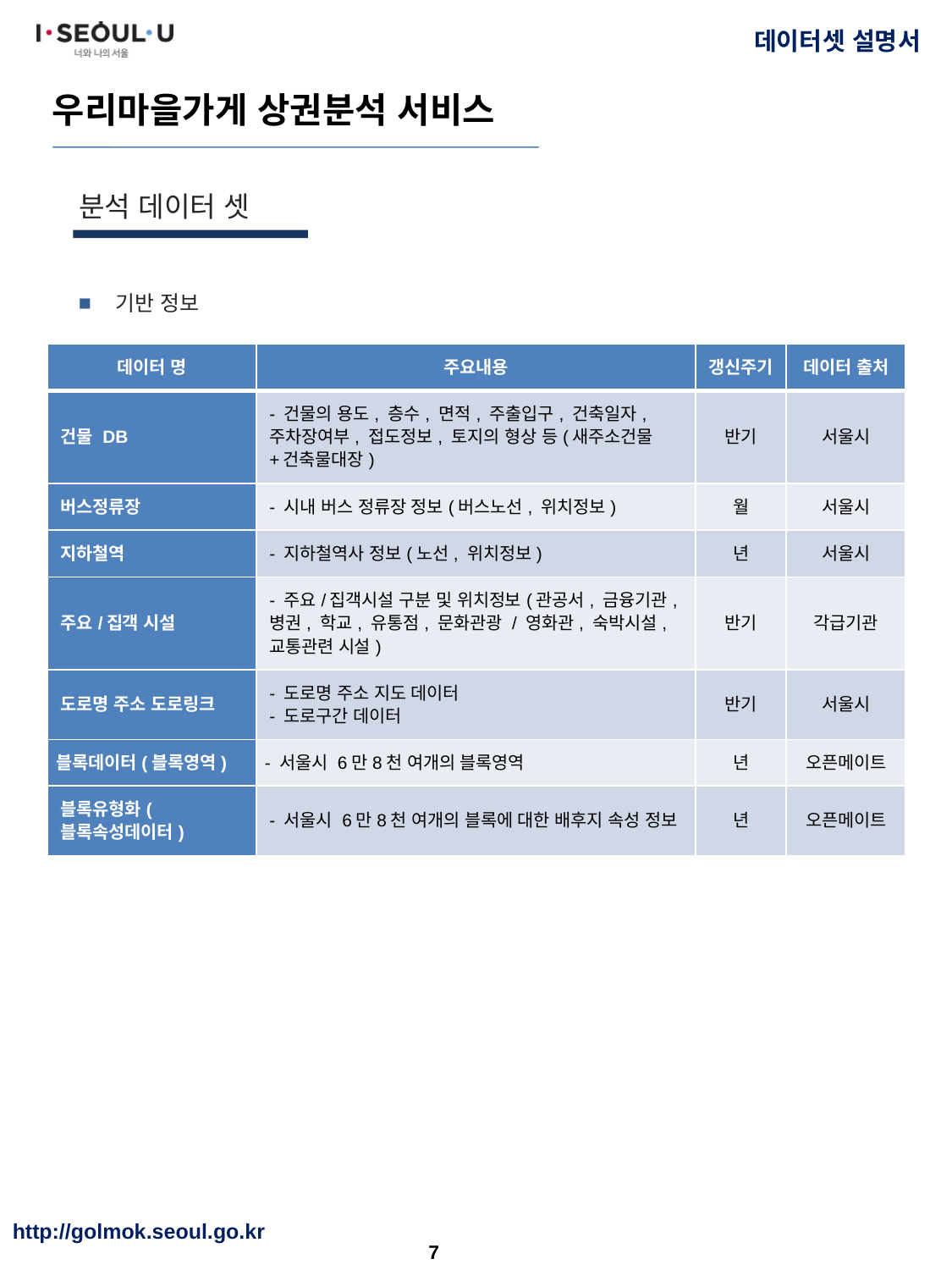

분석 데이터 셋

기반 정보
| 데이터 명 | 주요내용 | 갱신주기 | 데이터 출처 |
| --- | --- | --- | --- |
| 건물 DB | - 건물의 용도, 층수, 면적, 주출입구, 건축일자, 주차장여부, 접도정보, 토지의 형상 등(새주소건물+건축물대장) | 반기 | 서울시 |
| 버스정류장 | - 시내 버스 정류장 정보(버스노선, 위치정보) | 월 | 서울시 |
| 지하철역 | - 지하철역사 정보(노선, 위치정보) | 년 | 서울시 |
| 주요/집객 시설 | - 주요/집객시설 구분 및 위치정보(관공서, 금융기관, 병권, 학교, 유통점, 문화관광 / 영화관, 숙박시설, 교통관련 시설) | 반기 | 각급기관 |
| 도로명 주소 도로링크 | - 도로명 주소 지도 데이터 - 도로구간 데이터 | 반기 | 서울시 |
| 블록데이터(블록영역) | - 서울시 6만8천 여개의 블록영역 | 년 | 오픈메이트 |
| 블록유형화(블록속성데이터) | - 서울시 6만8천 여개의 블록에 대한 배후지 속성 정보 | 년 | 오픈메이트 |
7